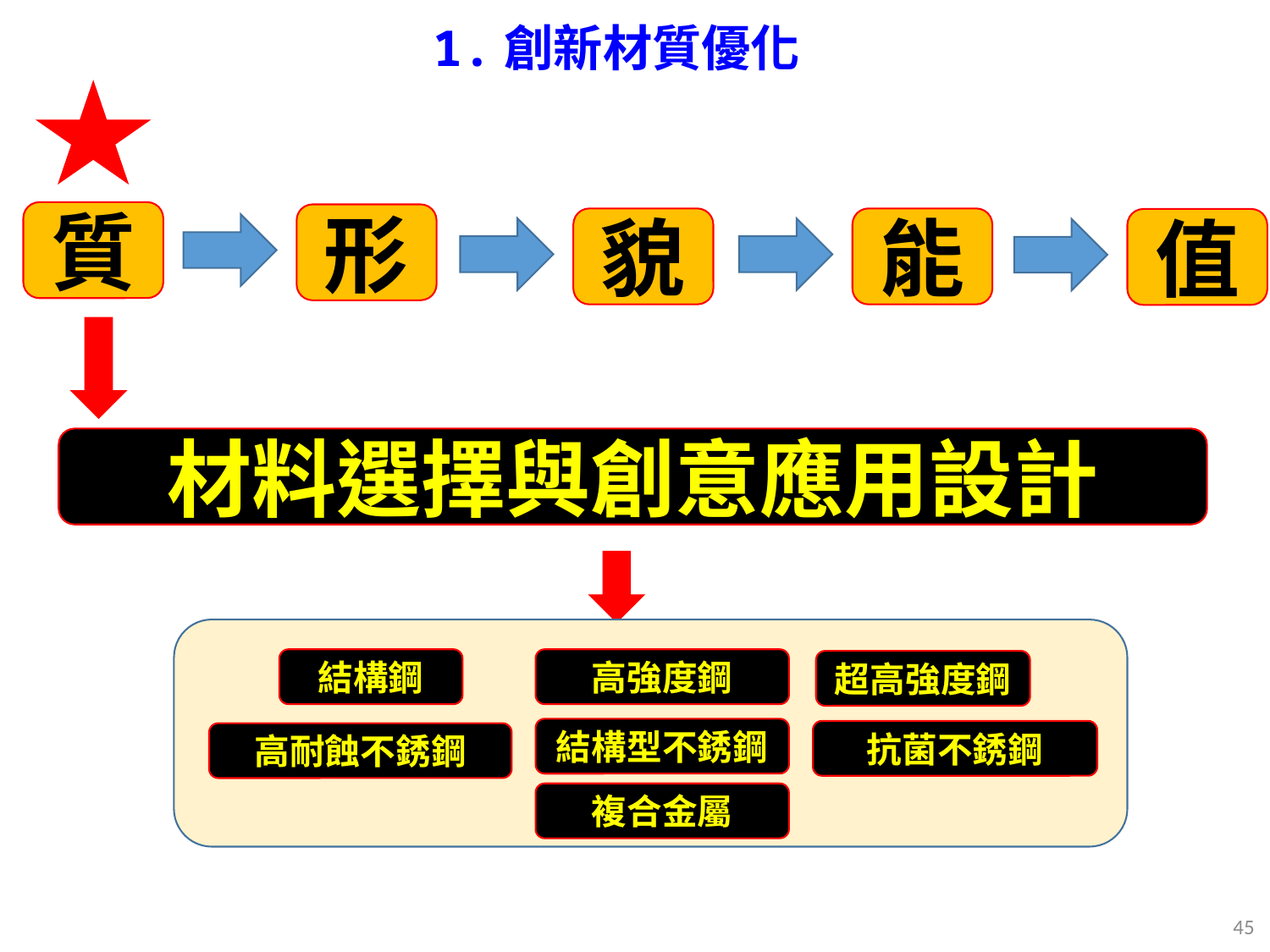

1.創新材質優化

質
形
貌
能
值

材料選擇與創意應用設計

結構鋼
高強度鋼
超高強度鋼
結構型不銹鋼
抗菌不銹鋼
高耐蝕不銹鋼
複合金屬
45